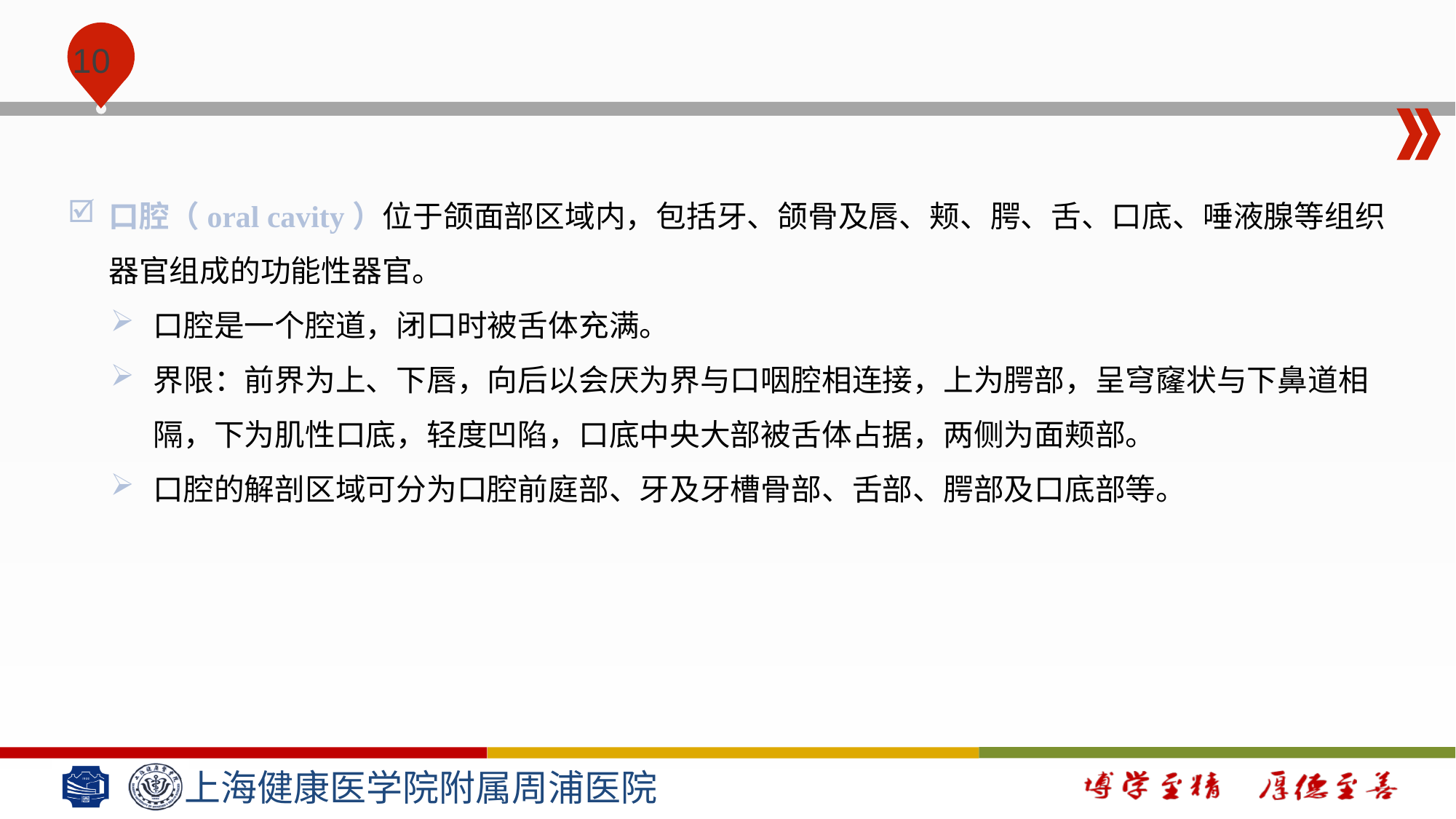

#
口腔（oral cavity）位于颌面部区域内，包括牙、颌骨及唇、颊、腭、舌、口底、唾液腺等组织器官组成的功能性器官。
口腔是一个腔道，闭口时被舌体充满。
界限：前界为上、下唇，向后以会厌为界与口咽腔相连接，上为腭部，呈穹窿状与下鼻道相隔，下为肌性口底，轻度凹陷，口底中央大部被舌体占据，两侧为面颊部。
口腔的解剖区域可分为口腔前庭部、牙及牙槽骨部、舌部、腭部及口底部等。